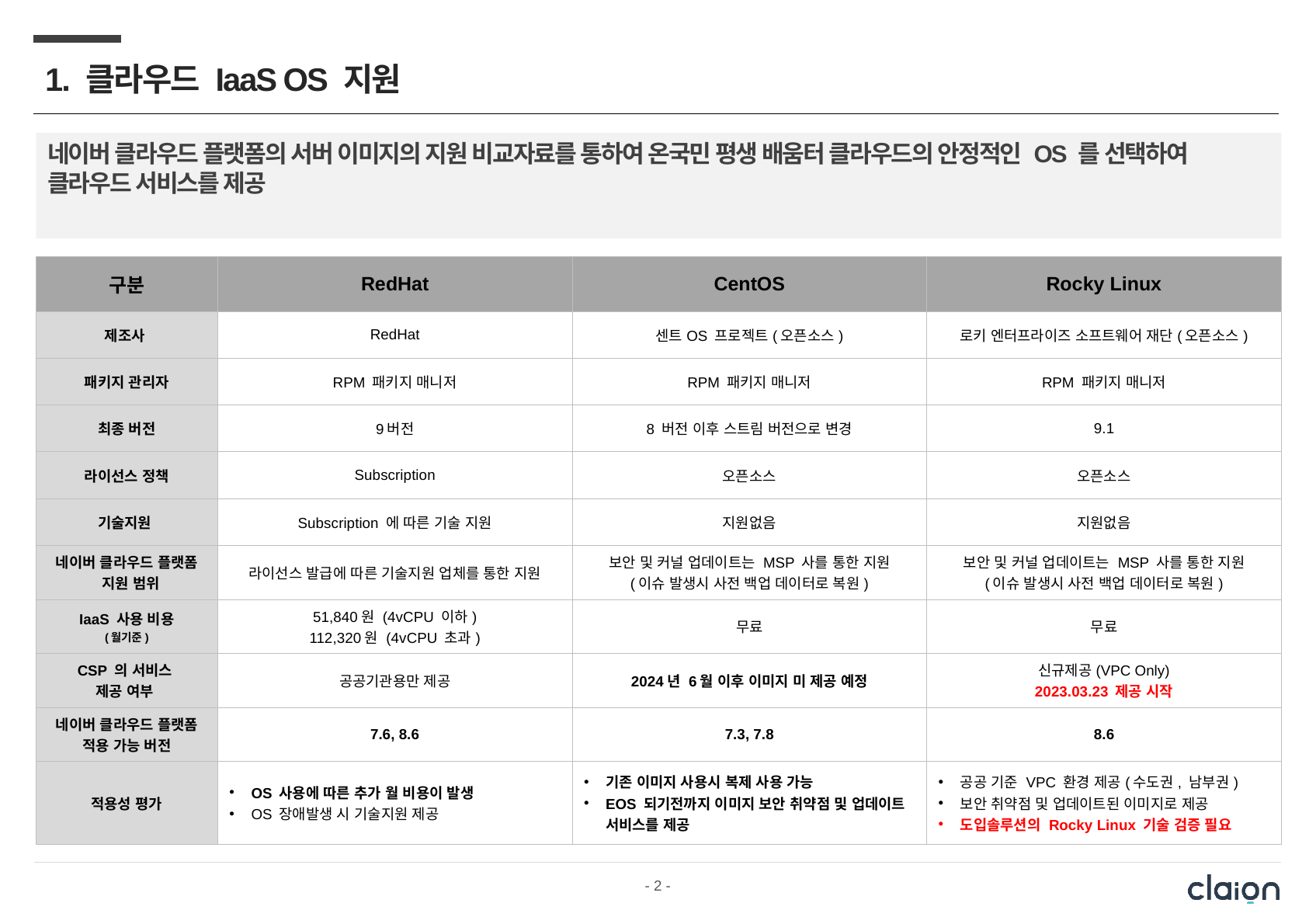

# 1. 클라우드 IaaS OS 지원
네이버 클라우드 플랫폼의 서버 이미지의 지원 비교자료를 통하여 온국민 평생 배움터 클라우드의 안정적인 OS 를 선택하여 클라우드 서비스를 제공
| 구분 | RedHat | CentOS | Rocky Linux |
| --- | --- | --- | --- |
| 제조사 | RedHat | 센트OS 프로젝트(오픈소스) | 로키 엔터프라이즈 소프트웨어 재단(오픈소스) |
| 패키지 관리자 | RPM 패키지 매니저 | RPM 패키지 매니저 | RPM 패키지 매니저 |
| 최종 버전 | 9버전 | 8 버전 이후 스트림 버전으로 변경 | 9.1 |
| 라이선스 정책 | Subscription | 오픈소스 | 오픈소스 |
| 기술지원 | Subscription 에 따른 기술 지원 | 지원없음 | 지원없음 |
| 네이버 클라우드 플랫폼 지원 범위 | 라이선스 발급에 따른 기술지원 업체를 통한 지원 | 보안 및 커널 업데이트는 MSP 사를 통한 지원 (이슈 발생시 사전 백업 데이터로 복원) | 보안 및 커널 업데이트는 MSP 사를 통한 지원 (이슈 발생시 사전 백업 데이터로 복원) |
| IaaS 사용 비용 (월기준) | 51,840원 (4vCPU 이하) 112,320원 (4vCPU 초과) | 무료 | 무료 |
| CSP 의 서비스 제공 여부 | 공공기관용만 제공 | 2024년 6월 이후 이미지 미 제공 예정 | 신규제공(VPC Only) 2023.03.23 제공 시작 |
| 네이버 클라우드 플랫폼 적용 가능 버전 | 7.6, 8.6 | 7.3, 7.8 | 8.6 |
| 적용성 평가 | OS 사용에 따른 추가 월 비용이 발생 OS 장애발생 시 기술지원 제공 | 기존 이미지 사용시 복제 사용 가능 EOS 되기전까지 이미지 보안 취약점 및 업데이트 서비스를 제공 | 공공 기준 VPC 환경 제공(수도권, 남부권) 보안 취약점 및 업데이트된 이미지로 제공 도입솔루션의 Rocky Linux 기술 검증 필요 |